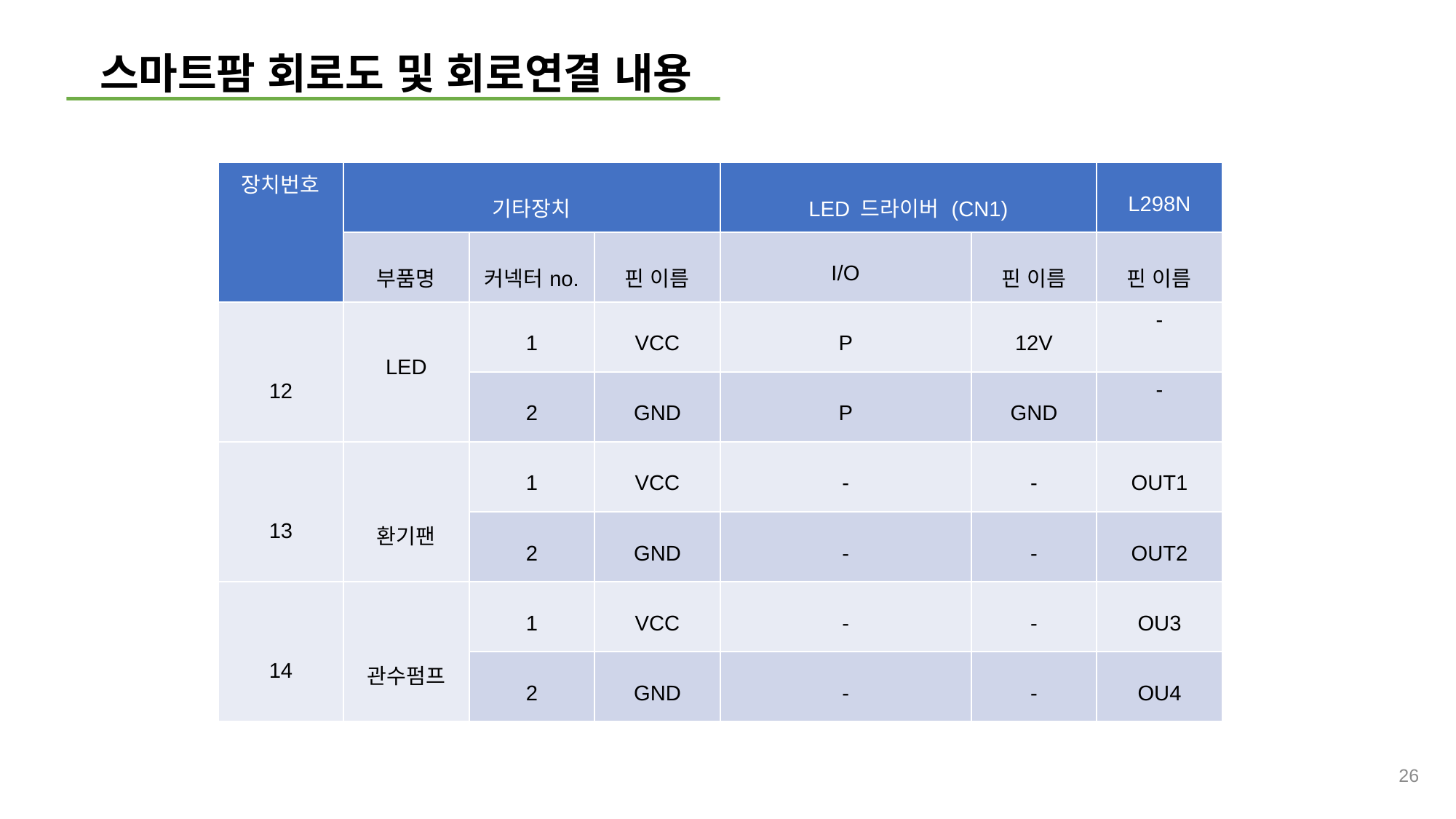

스마트팜 회로도 및 회로연결 내용

| 장치번호 | 기타장치 |  |  | LED 드라이버 (CN1) |  | L298N |
| --- | --- | --- | --- | --- | --- | --- |
|  | 부품명 | 커넥터no. | 핀 이름 | I/O | 핀 이름 | 핀 이름 |
| 12 | LED | 1 | VCC | P | 12V | - |
|  |  | 2 | GND | P | GND | - |
| 13 | 환기팬 | 1 | VCC | - | - | OUT1 |
|  |  | 2 | GND | - | - | OUT2 |
| 14 | 관수펌프 | 1 | VCC | - | - | OU3 |
|  |  | 2 | GND | - | - | OU4 |
26